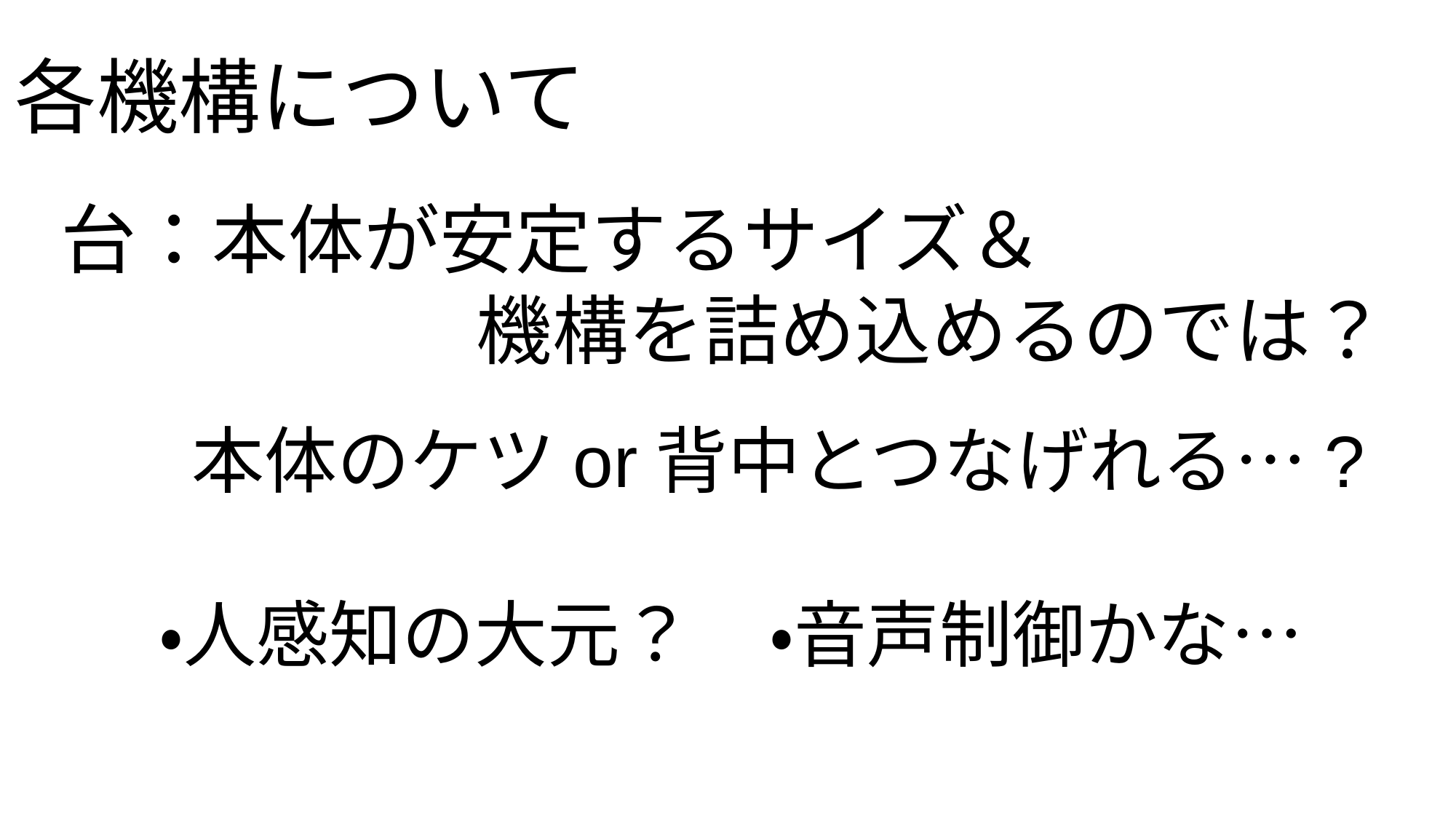

各機構について
台：本体が安定するサイズ＆
　　　　　　　　　　機構を詰め込めるのでは？
本体のケツor背中とつなげれる…?
・人感知の大元？
・音声制御かな…